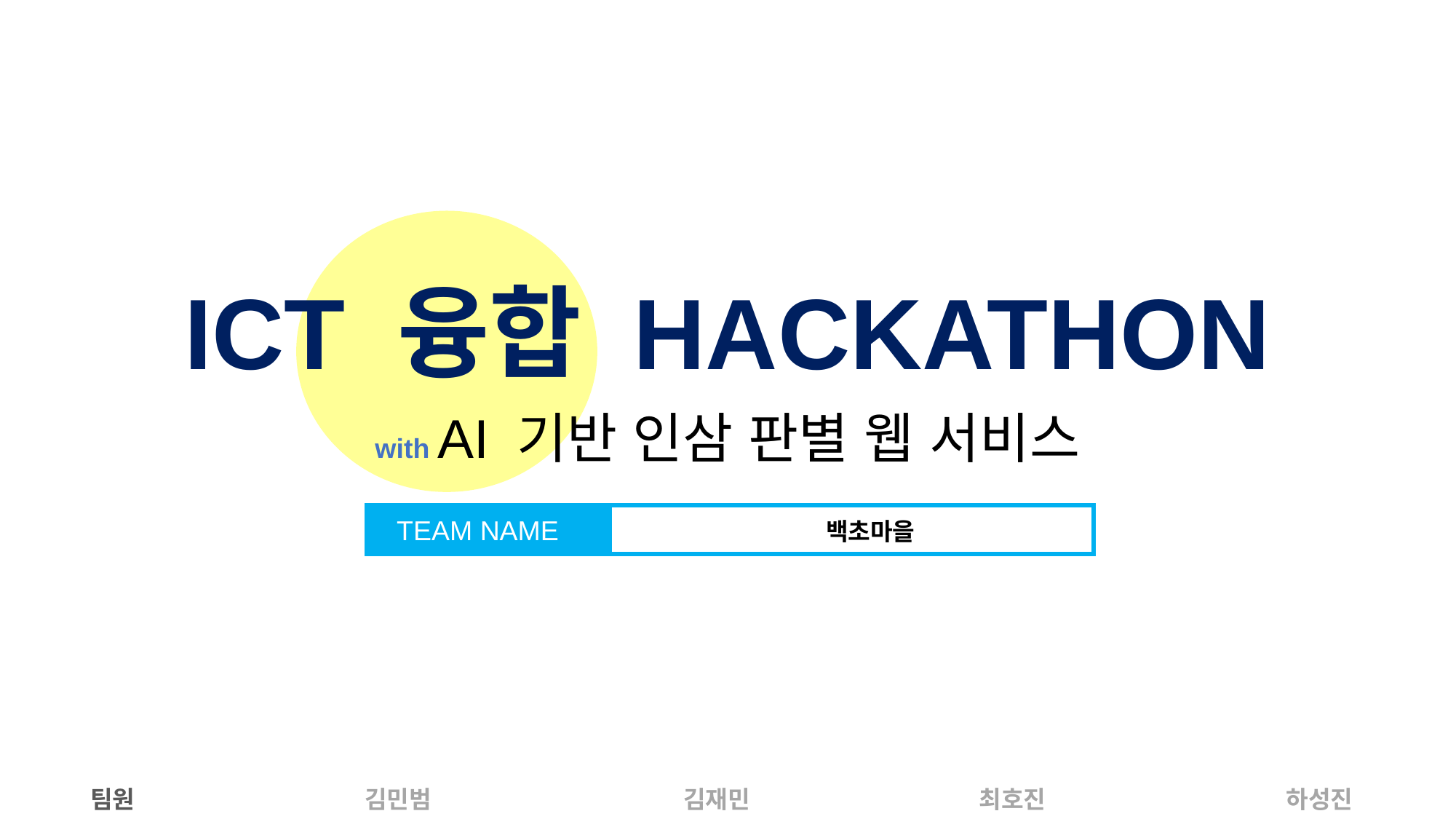

ICT 융합 HACKATHON
with AI 기반 인삼 판별 웹 서비스

ㅇ
TEAM NAME
백초마을
팀원
김민범
김재민
최호진
하성진